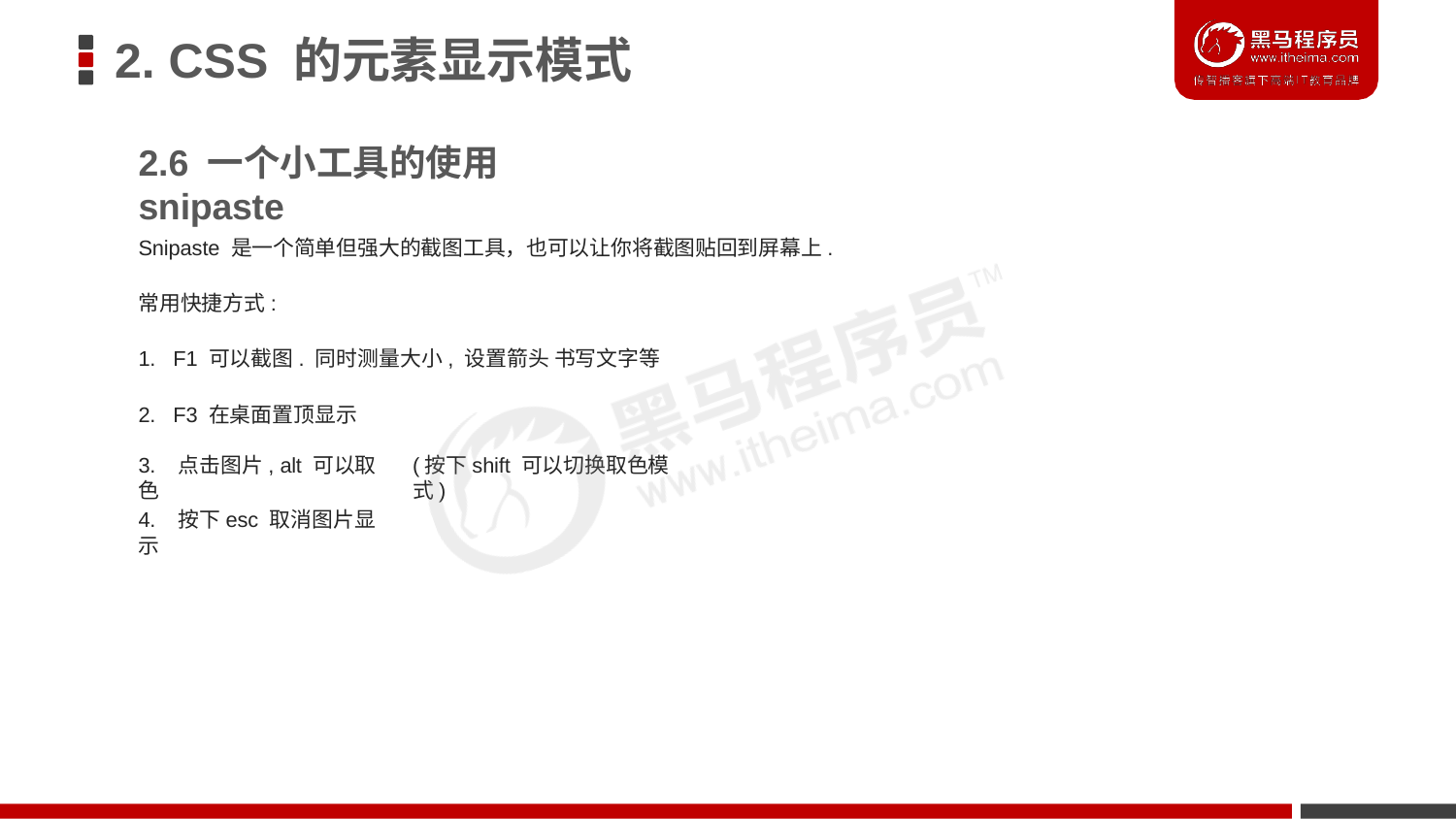

# 2. CSS 的元素显示模式
2.6 一个小工具的使用 snipaste

Snipaste 是一个简单但强大的截图工具，也可以让你将截图贴回到屏幕上.

常用快捷方式:

1.   F1 可以截图. 同时测量大小, 设置箭头 书写文字等

2.   F3 在桌面置顶显示
3.   点击图片, alt 可以取色
(按下shift 可以切换取色模式)
4.   按下esc 取消图片显示